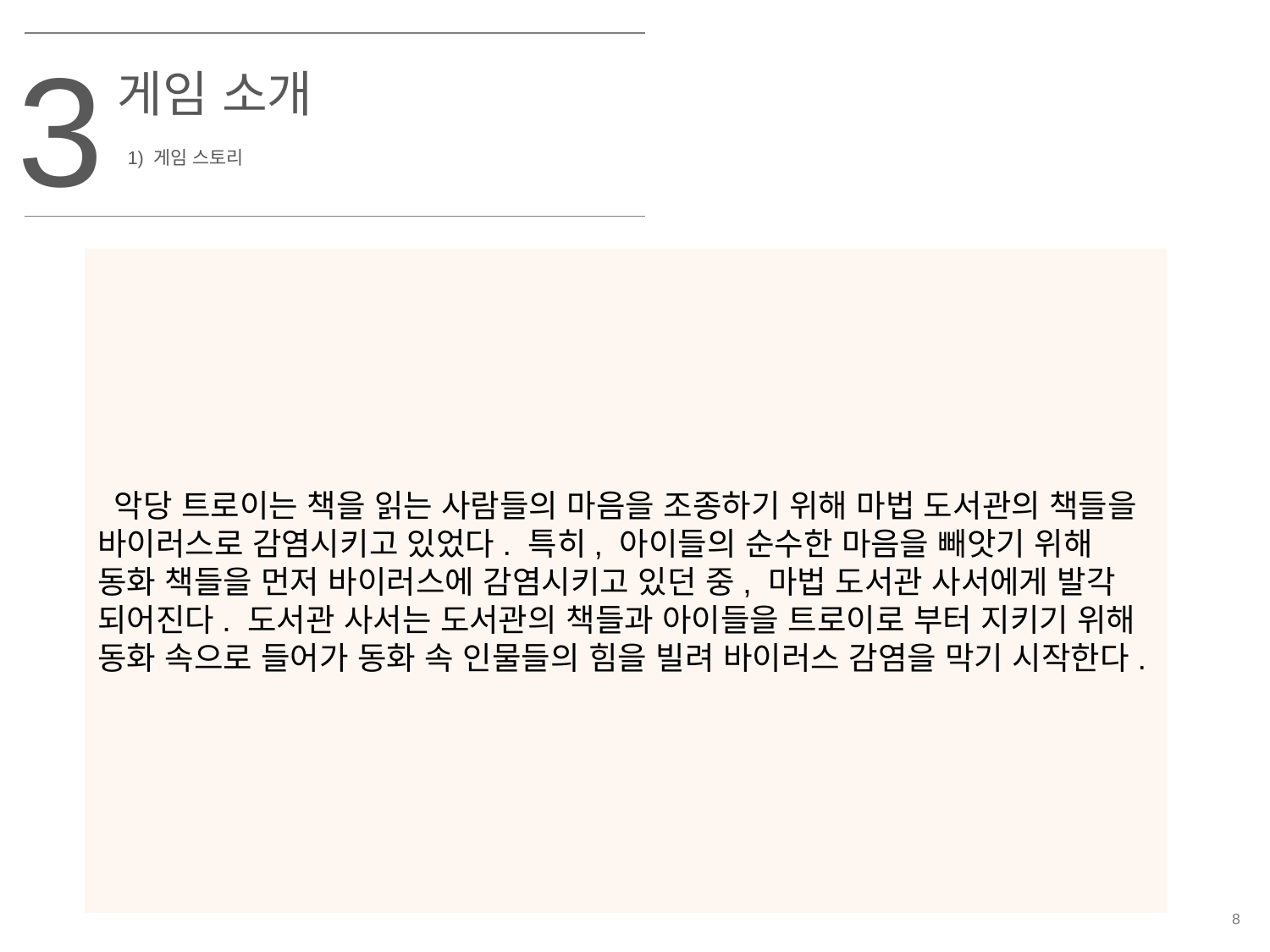

3
게임 소개
1) 게임 스토리
 악당 트로이는 책을 읽는 사람들의 마음을 조종하기 위해 마법 도서관의 책들을 바이러스로 감염시키고 있었다. 특히, 아이들의 순수한 마음을 빼앗기 위해 동화 책들을 먼저 바이러스에 감염시키고 있던 중, 마법 도서관 사서에게 발각 되어진다. 도서관 사서는 도서관의 책들과 아이들을 트로이로 부터 지키기 위해 동화 속으로 들어가 동화 속 인물들의 힘을 빌려 바이러스 감염을 막기 시작한다.
자사
경쟁사